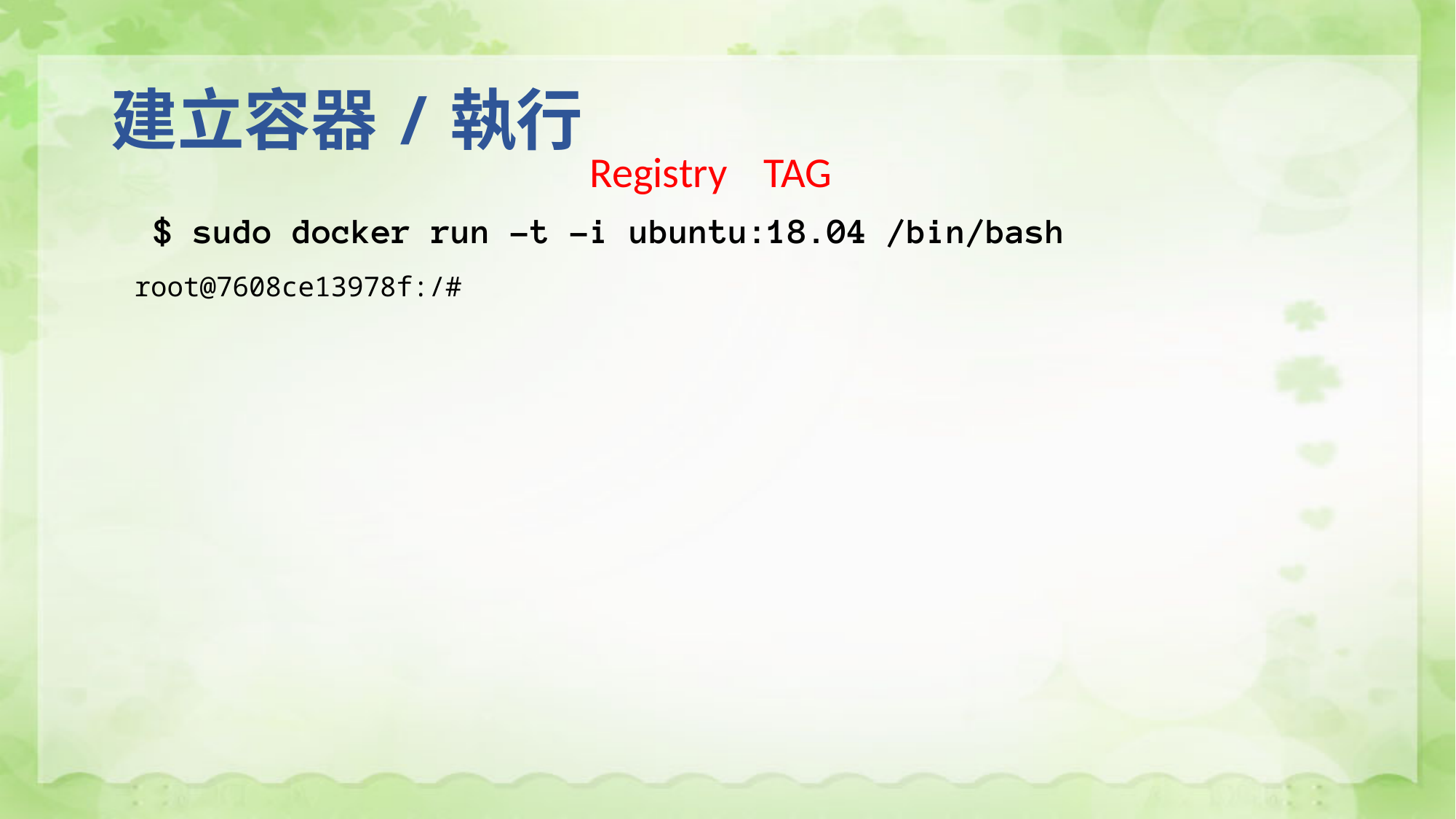

# 建立容器/執行
Registry
TAG
$ sudo docker run -t -i ubuntu:18.04 /bin/bash
root@7608ce13978f:/#